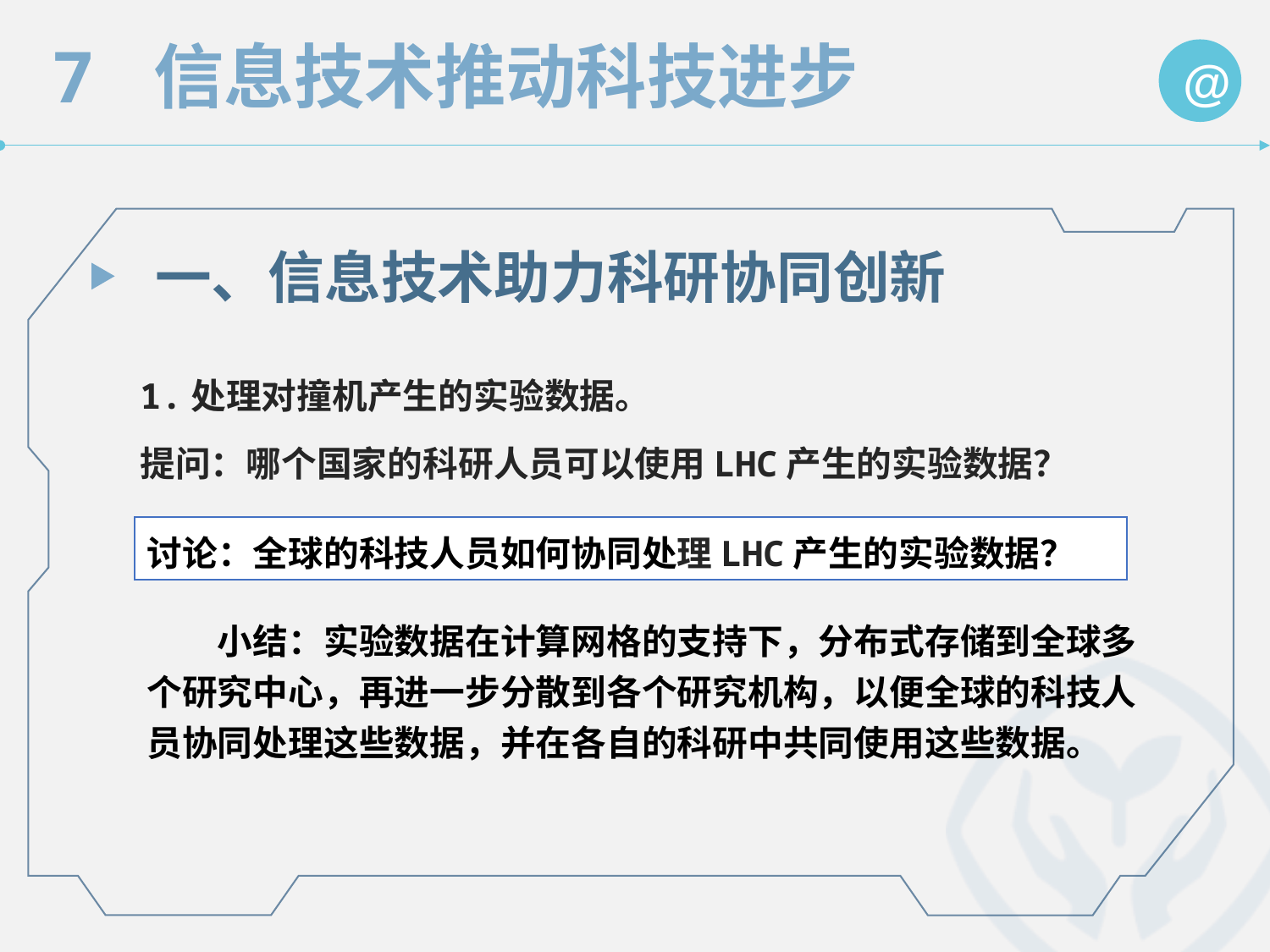

一、信息技术助力科研协同创新

1.处理对撞机产生的实验数据。
提问：哪个国家的科研人员可以使用LHC产生的实验数据？
讨论：全球的科技人员如何协同处理LHC产生的实验数据？
　　小结：实验数据在计算网格的支持下，分布式存储到全球多个研究中心，再进一步分散到各个研究机构，以便全球的科技人员协同处理这些数据，并在各自的科研中共同使用这些数据。